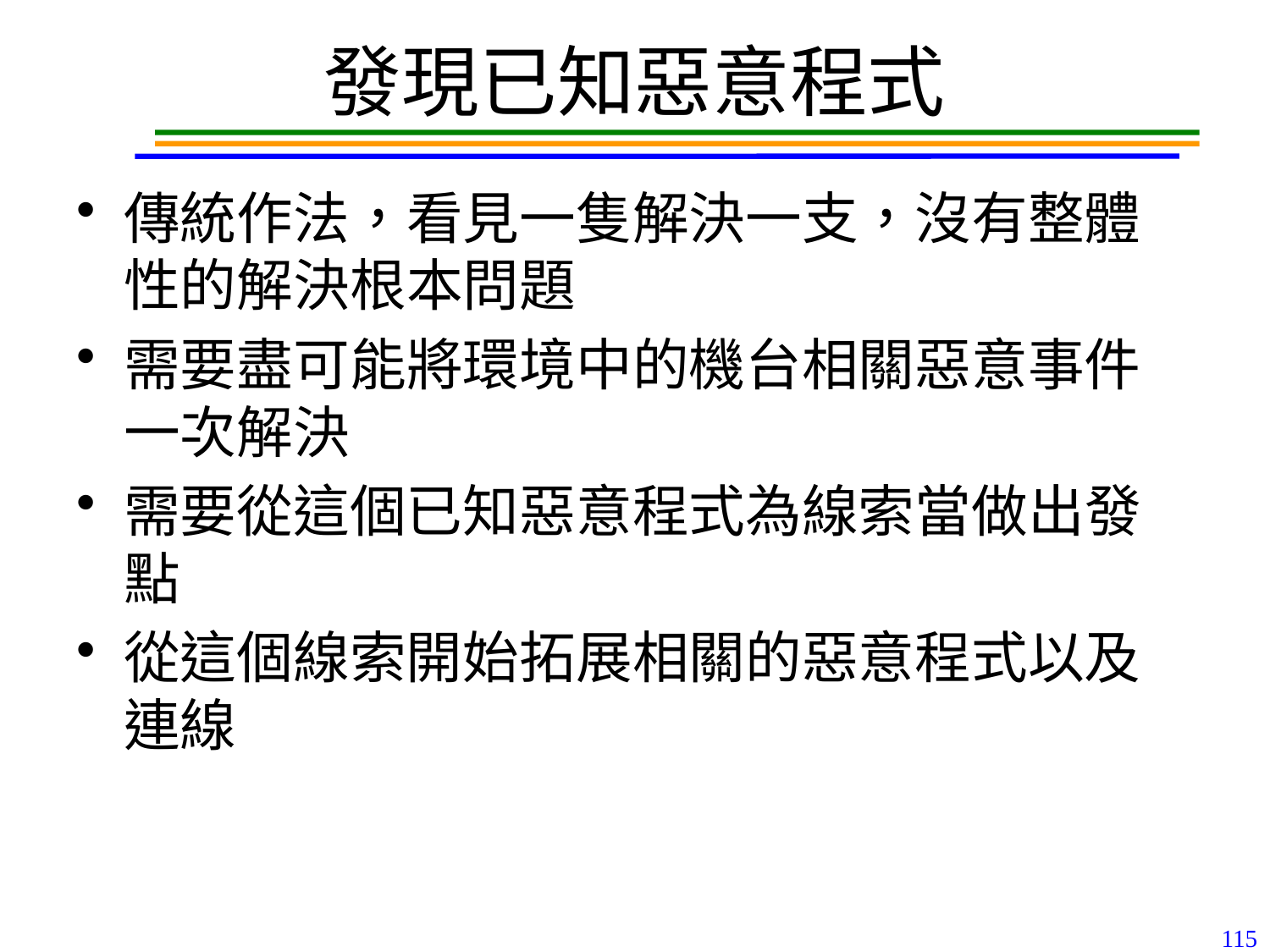

# 發現已知惡意程式
傳統作法，看見一隻解決一支，沒有整體性的解決根本問題
需要盡可能將環境中的機台相關惡意事件一次解決
需要從這個已知惡意程式為線索當做出發點
從這個線索開始拓展相關的惡意程式以及連線
115